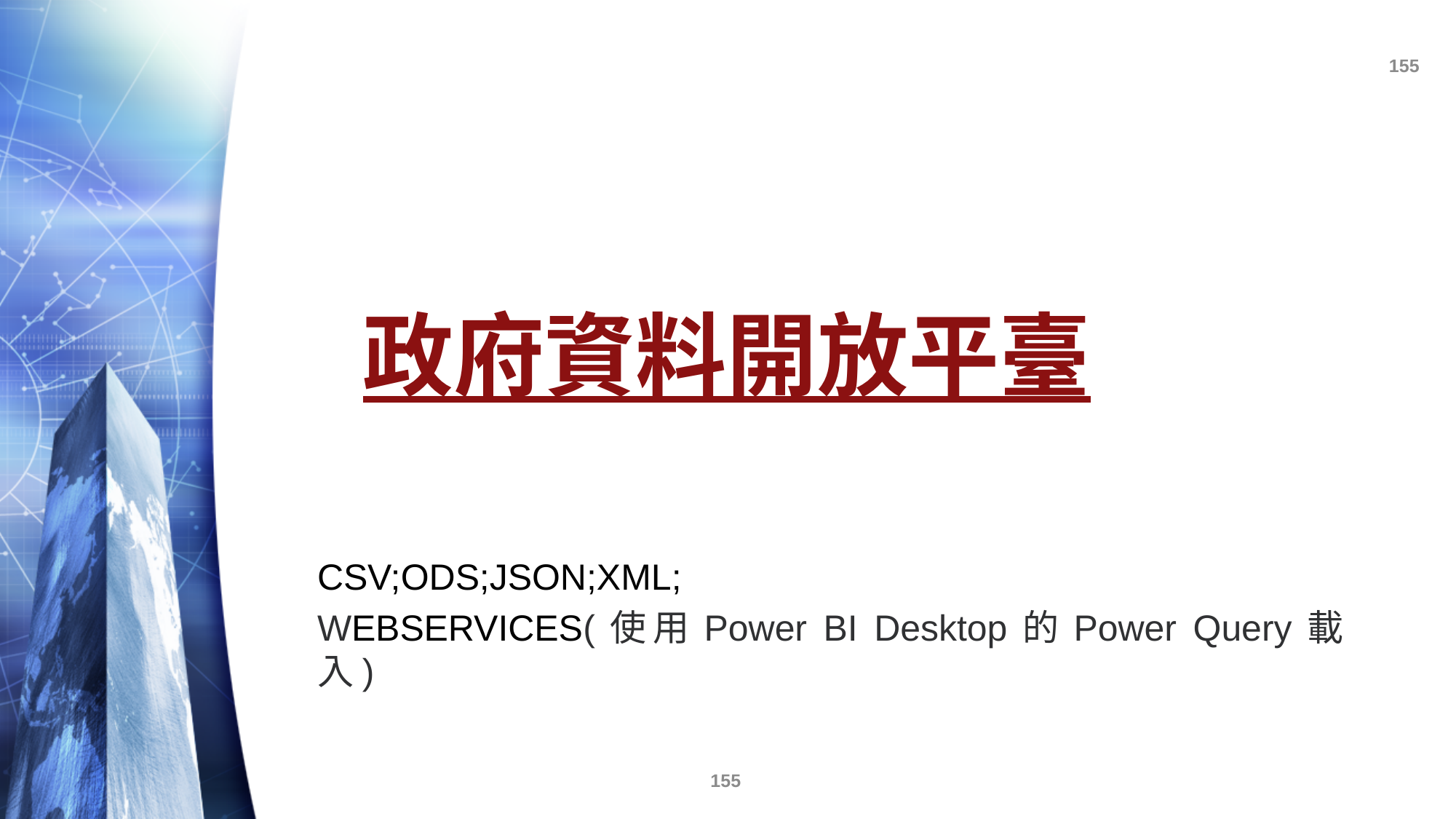

# 政府資料開放平臺
CSV;ODS;JSON;XML;
WEBSERVICES(使用Power BI Desktop的Power Query載入)
155